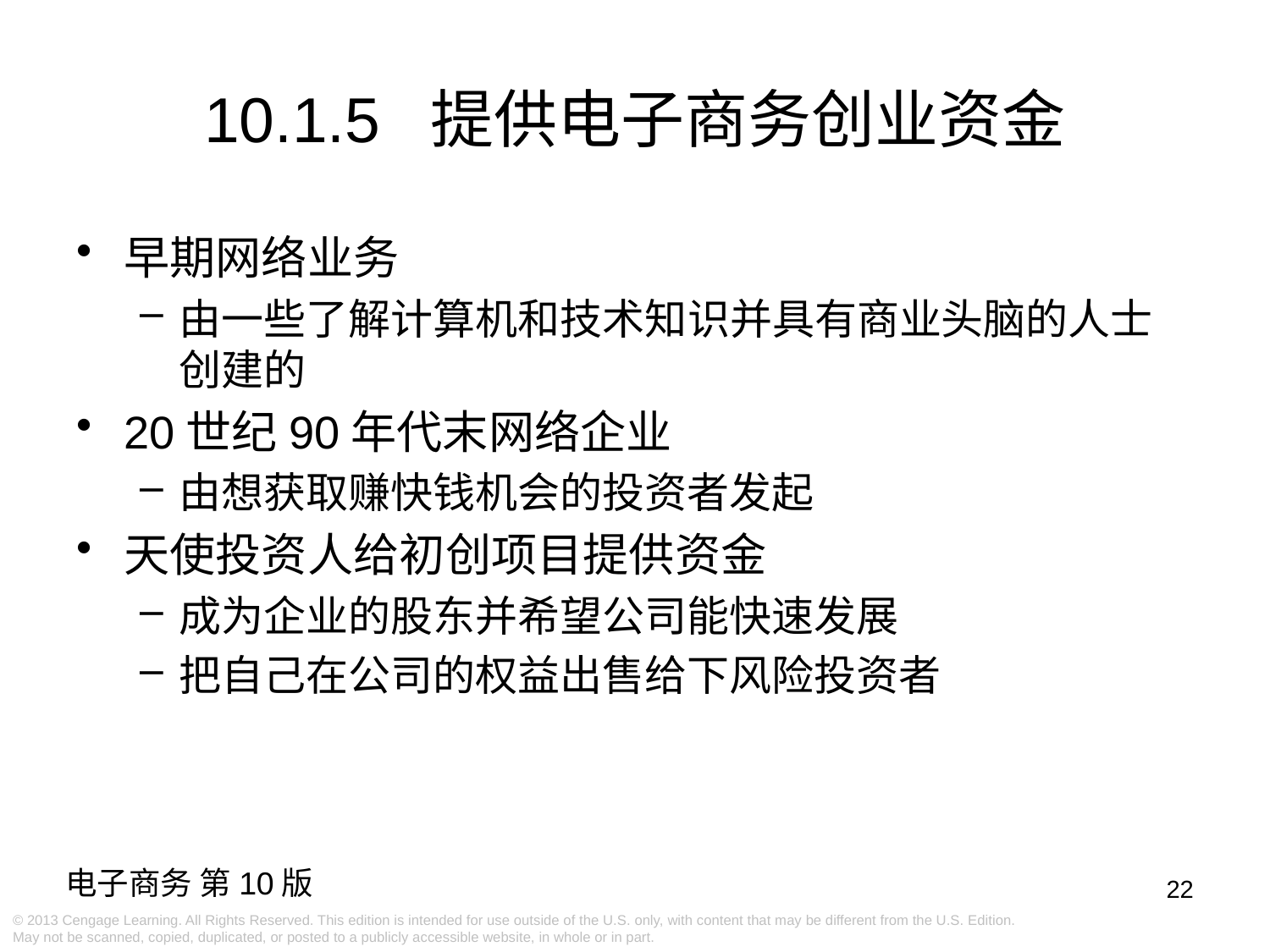

10.1.5  提供电子商务创业资金
早期网络业务
由一些了解计算机和技术知识并具有商业头脑的人士创建的
20世纪90年代末网络企业
由想获取赚快钱机会的投资者发起
天使投资人给初创项目提供资金
成为企业的股东并希望公司能快速发展
把自己在公司的权益出售给下风险投资者
22